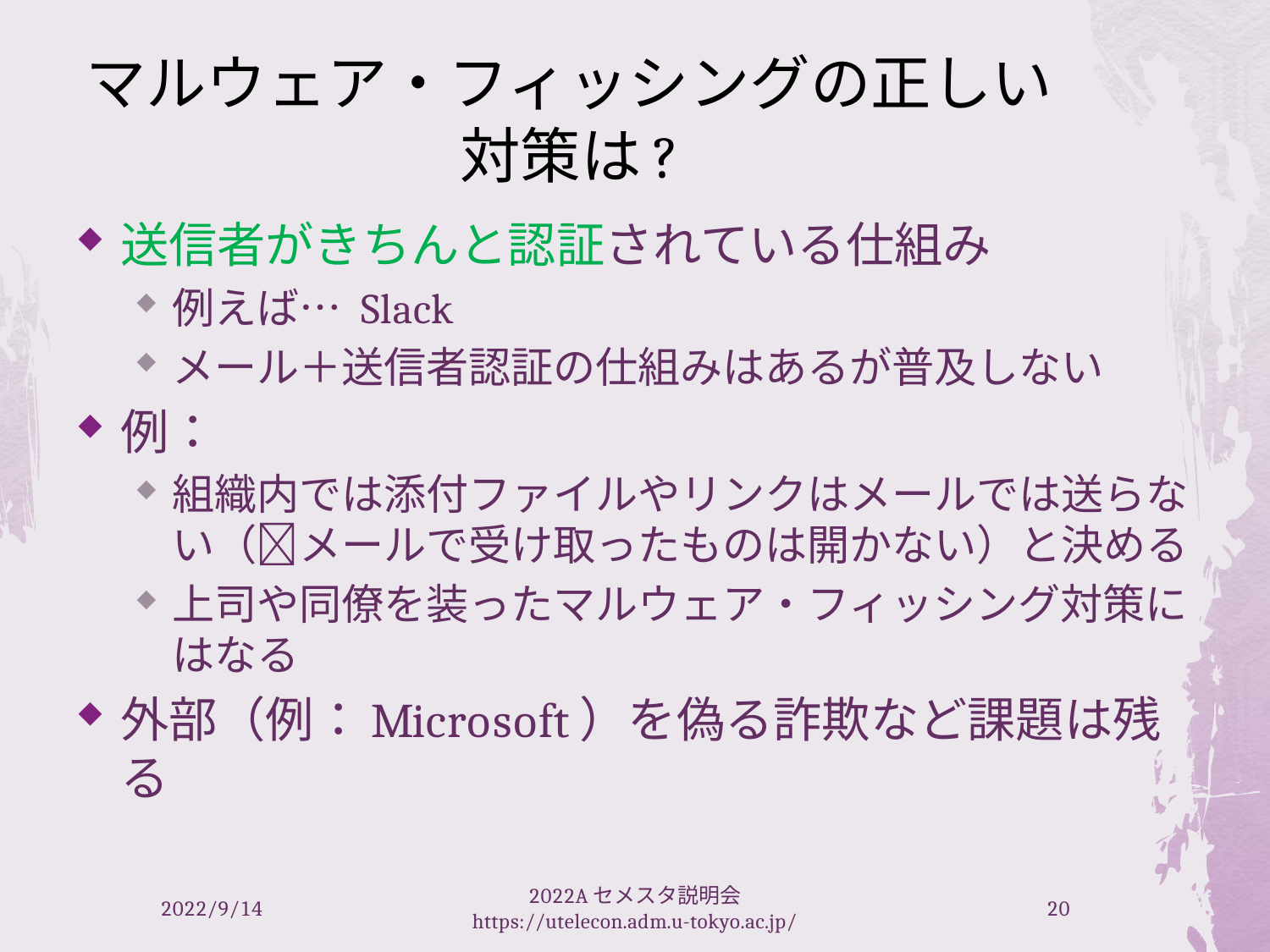

# マルウェア・フィッシングの正しい対策は?
送信者がきちんと認証されている仕組み
例えば… Slack
メール＋送信者認証の仕組みはあるが普及しない
例：
組織内では添付ファイルやリンクはメールでは送らない（⇒メールで受け取ったものは開かない）と決める
上司や同僚を装ったマルウェア・フィッシング対策にはなる
外部（例：Microsoft）を偽る詐欺など課題は残る
2022/9/14
2022Aセメスタ説明会 https://utelecon.adm.u-tokyo.ac.jp/
20